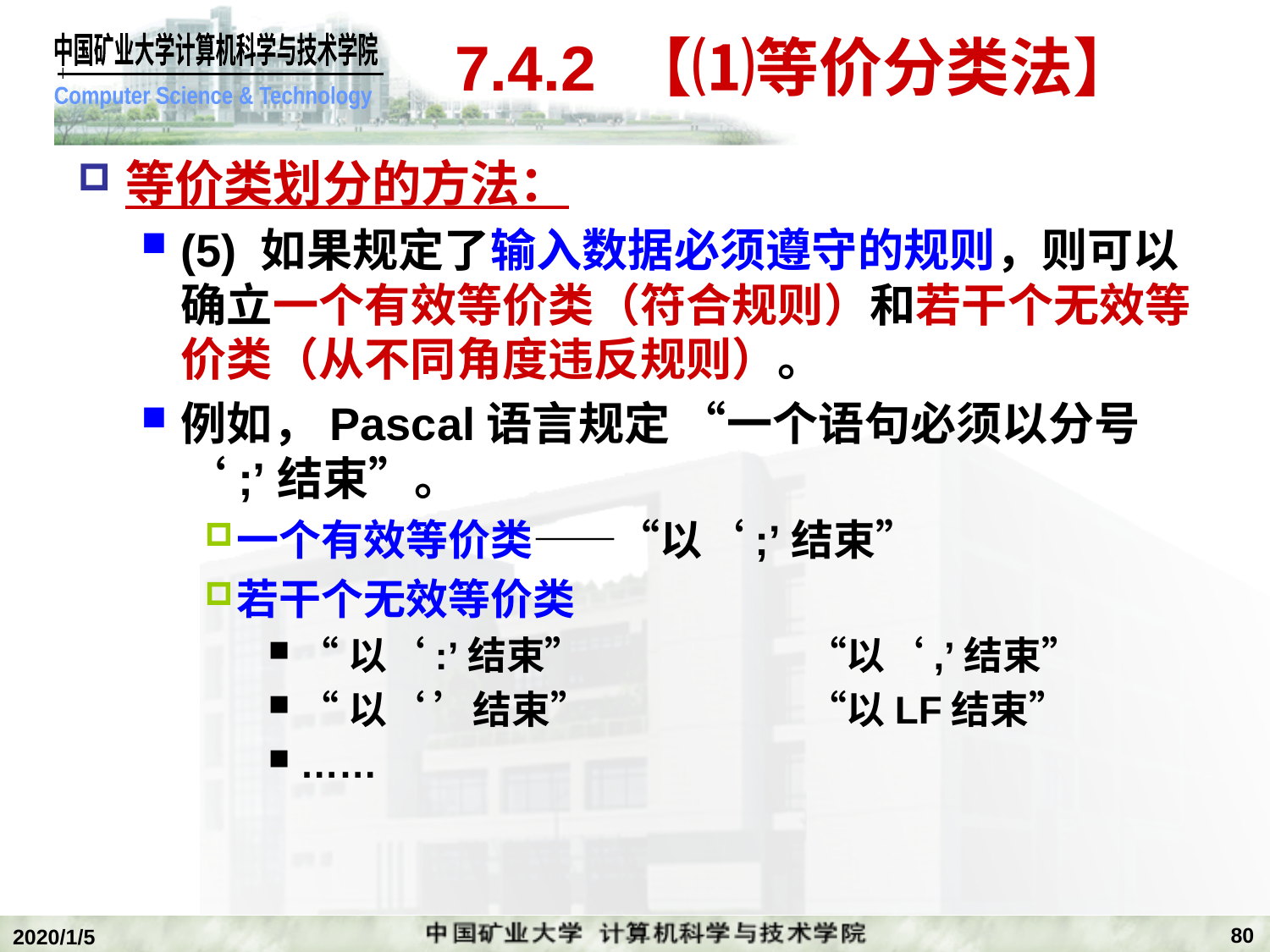

# 7.4.2 【⑴等价分类法】
等价类划分的方法：
(5) 如果规定了输入数据必须遵守的规则，则可以确立一个有效等价类（符合规则）和若干个无效等价类（从不同角度违反规则）。
例如，Pascal语言规定 “一个语句必须以分号‘;’结束”。
一个有效等价类——“以‘;’结束”
若干个无效等价类
“以‘:’结束”		“以‘,’结束”
“以‘ ’结束”		“以LF结束”
……
80
2020/1/5